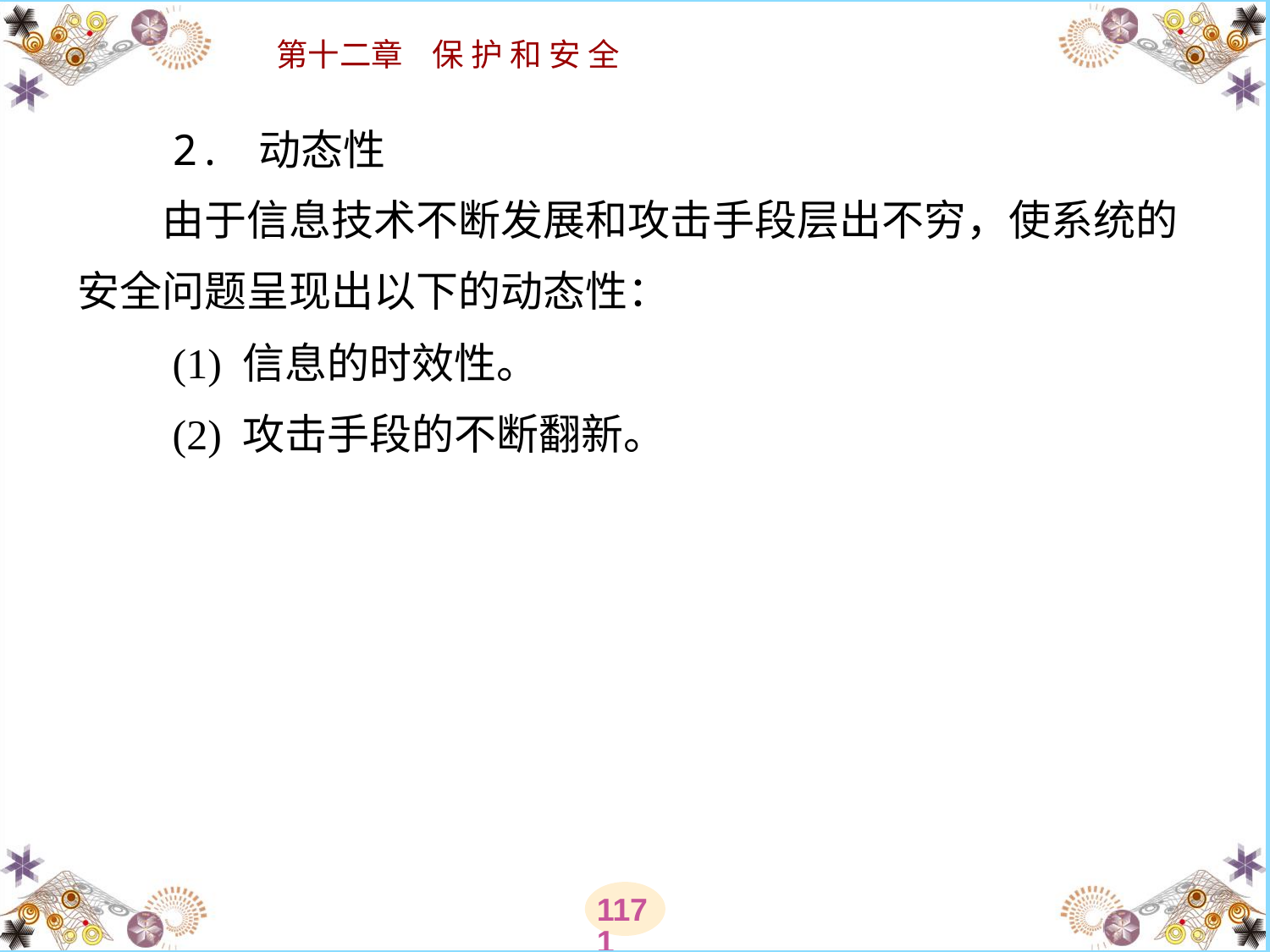

# 2. 动态性 　　由于信息技术不断发展和攻击手段层出不穷，使系统的安全问题呈现出以下的动态性： 　　(1) 信息的时效性。　 　　(2) 攻击手段的不断翻新。